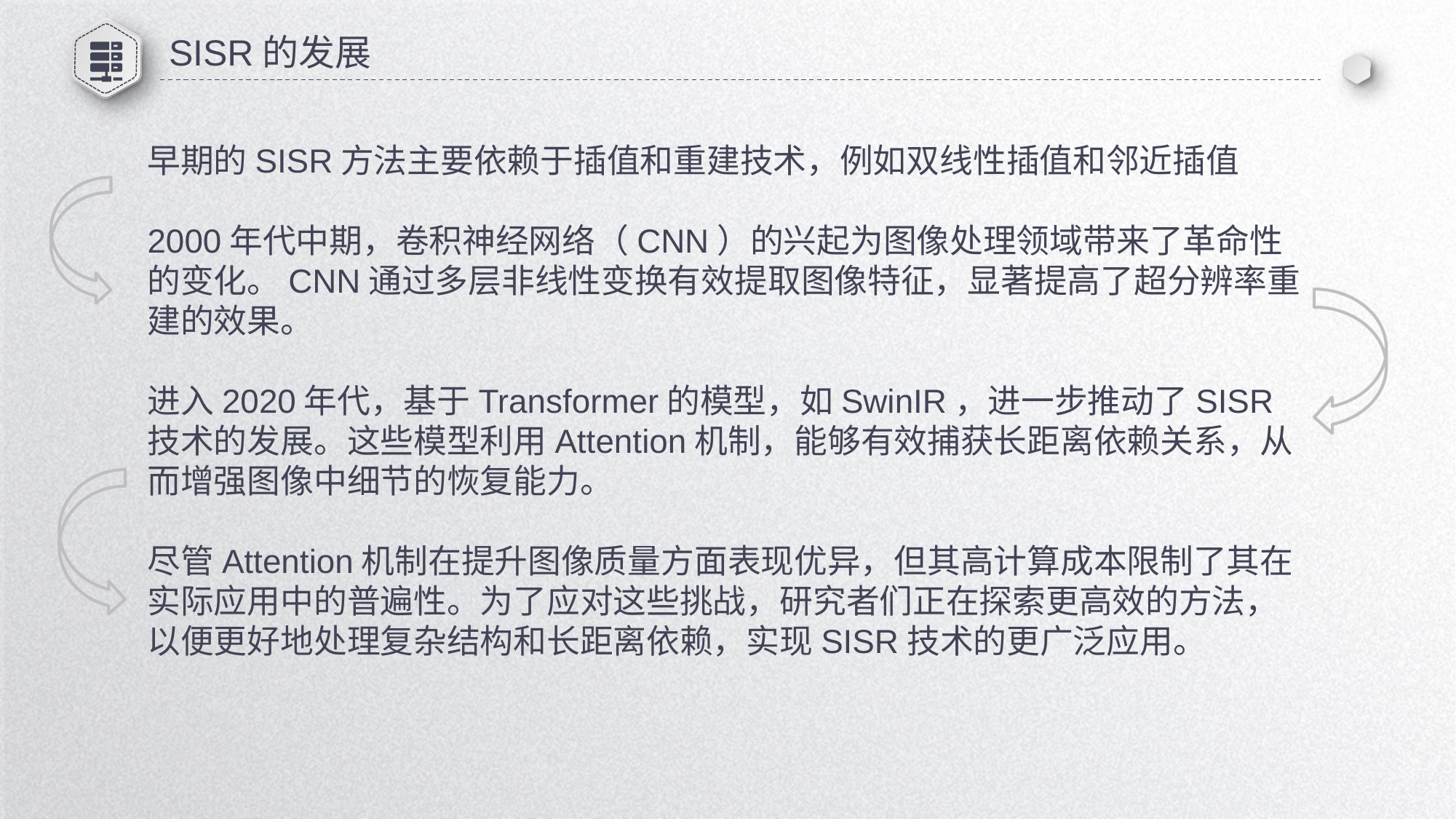

SISR的发展

早期的SISR方法主要依赖于插值和重建技术，例如双线性插值和邻近插值

2000年代中期，卷积神经网络（CNN）的兴起为图像处理领域带来了革命性的变化。CNN通过多层非线性变换有效提取图像特征，显著提高了超分辨率重建的效果。

进入2020年代，基于Transformer的模型，如SwinIR，进一步推动了SISR技术的发展。这些模型利用Attention机制，能够有效捕获长距离依赖关系，从而增强图像中细节的恢复能力。

尽管Attention机制在提升图像质量方面表现优异，但其高计算成本限制了其在实际应用中的普遍性。为了应对这些挑战，研究者们正在探索更高效的方法，以便更好地处理复杂结构和长距离依赖，实现SISR技术的更广泛应用。